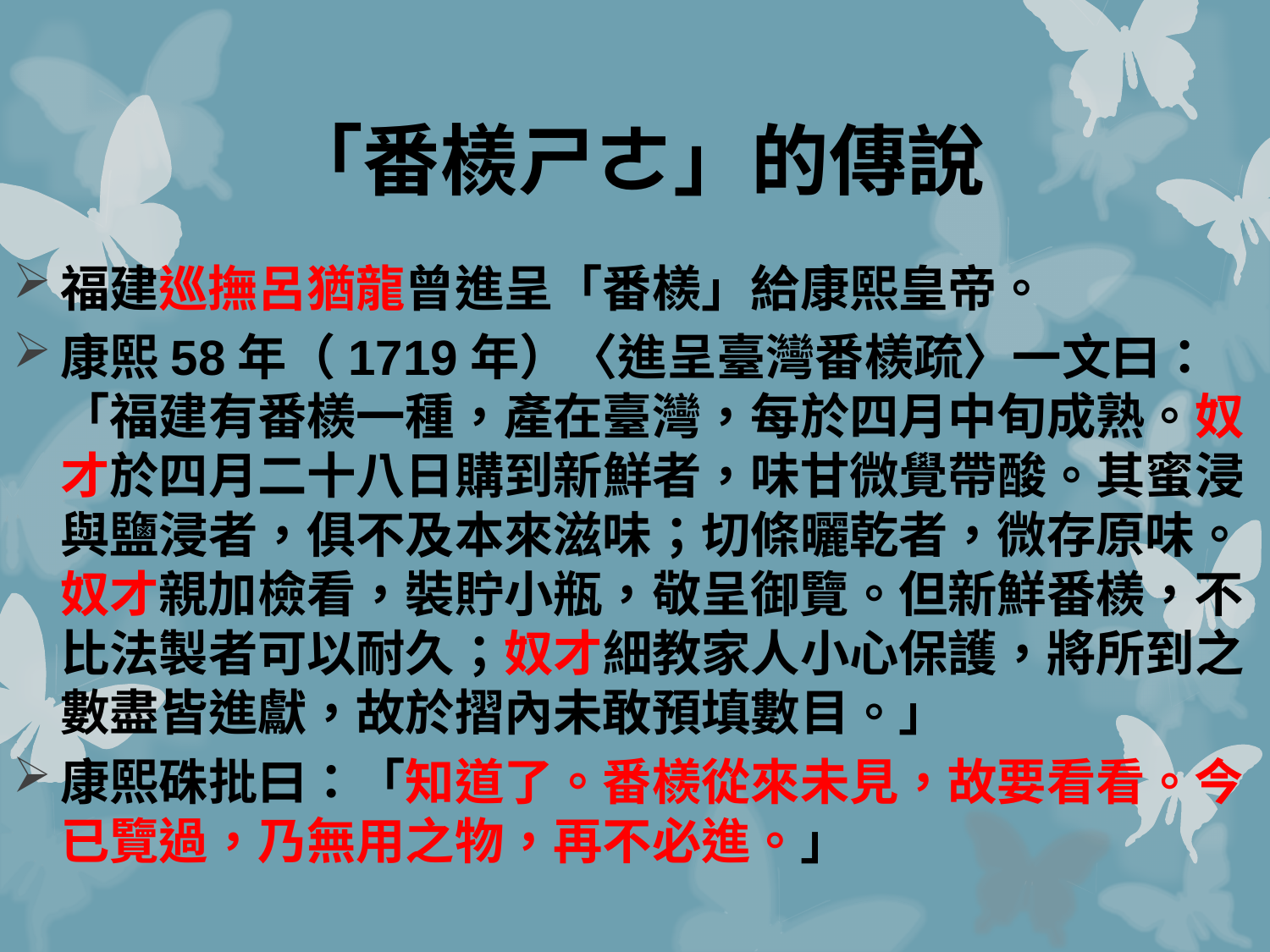

# 「番檨ㄕㄜ」的傳說
福建巡撫呂猶龍曾進呈「番檨」給康熙皇帝。
康熙58年（1719年）〈進呈臺灣番檨疏〉一文曰：「福建有番檨一種，產在臺灣，每於四月中旬成熟。奴才於四月二十八日購到新鮮者，味甘微覺帶酸。其蜜浸與鹽浸者，俱不及本來滋味；切條曬乾者，微存原味。奴才親加檢看，裝貯小瓶，敬呈御覽。但新鮮番檨，不比法製者可以耐久；奴才細教家人小心保護，將所到之數盡皆進獻，故於摺內未敢預填數目。」
康熙硃批曰：「知道了。番檨從來未見，故要看看。今已覽過，乃無用之物，再不必進。」